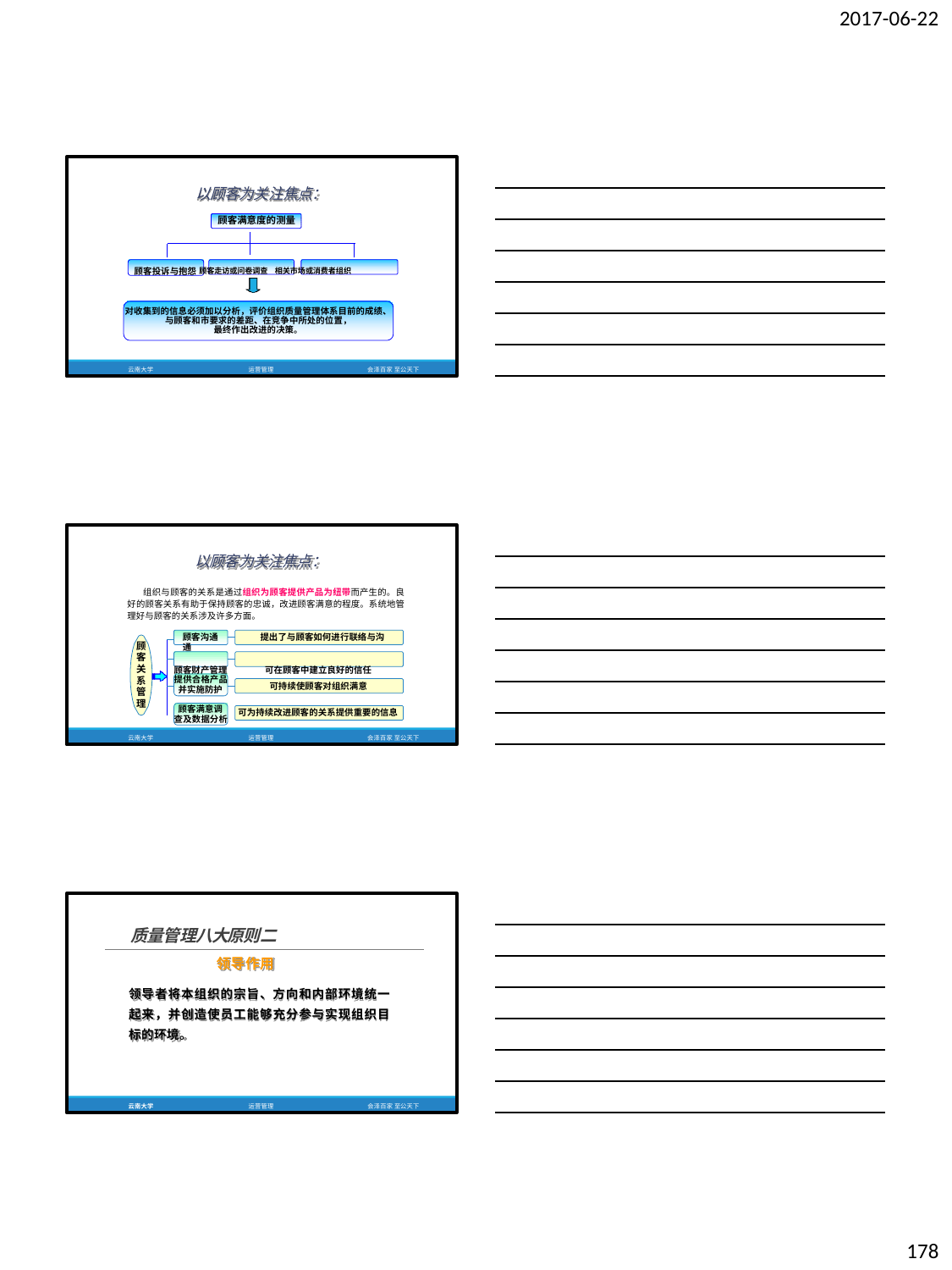

2017-06-22

以顾客为关注焦点：
顾客满意度的测量

顾客投诉与抱怨 顾客走访或问卷调查 相关市场或消费者组织

对收集到的信息必须加以分析，评价组织质量管理体系目前的成绩、 与顾客和市要求的差距、在竞争中所处的位置，
最终作出改进的决策。

云南大学
运营管理
会泽百家 至公天下

以顾客为关注焦点：

组织与顾客的关系是通过组织为顾客提供产品为纽带而产生的。良 好的顾客关系有助于保持顾客的忠诚，改进顾客满意的程度。系统地管 理好与顾客的关系涉及许多方面。

顾客沟通	提出了与顾客如何进行联络与沟通

顾客财产管理	可在顾客中建立良好的信任

顾 客 关 系 管 理

提供合格产品 并实施防护

可持续使顾客对组织满意

顾客满意调 查及数据分析

可为持续改进顾客的关系提供重要的信息

云南大学
运营管理
会泽百家 至公天下

质量管理八大原则二
领导作用
领导者将本组织的宗旨、方向和内部环境统一 起来，并创造使员工能够充分参与实现组织目 标的环境。

云南大学
运营管理
会泽百家 至公天下

178